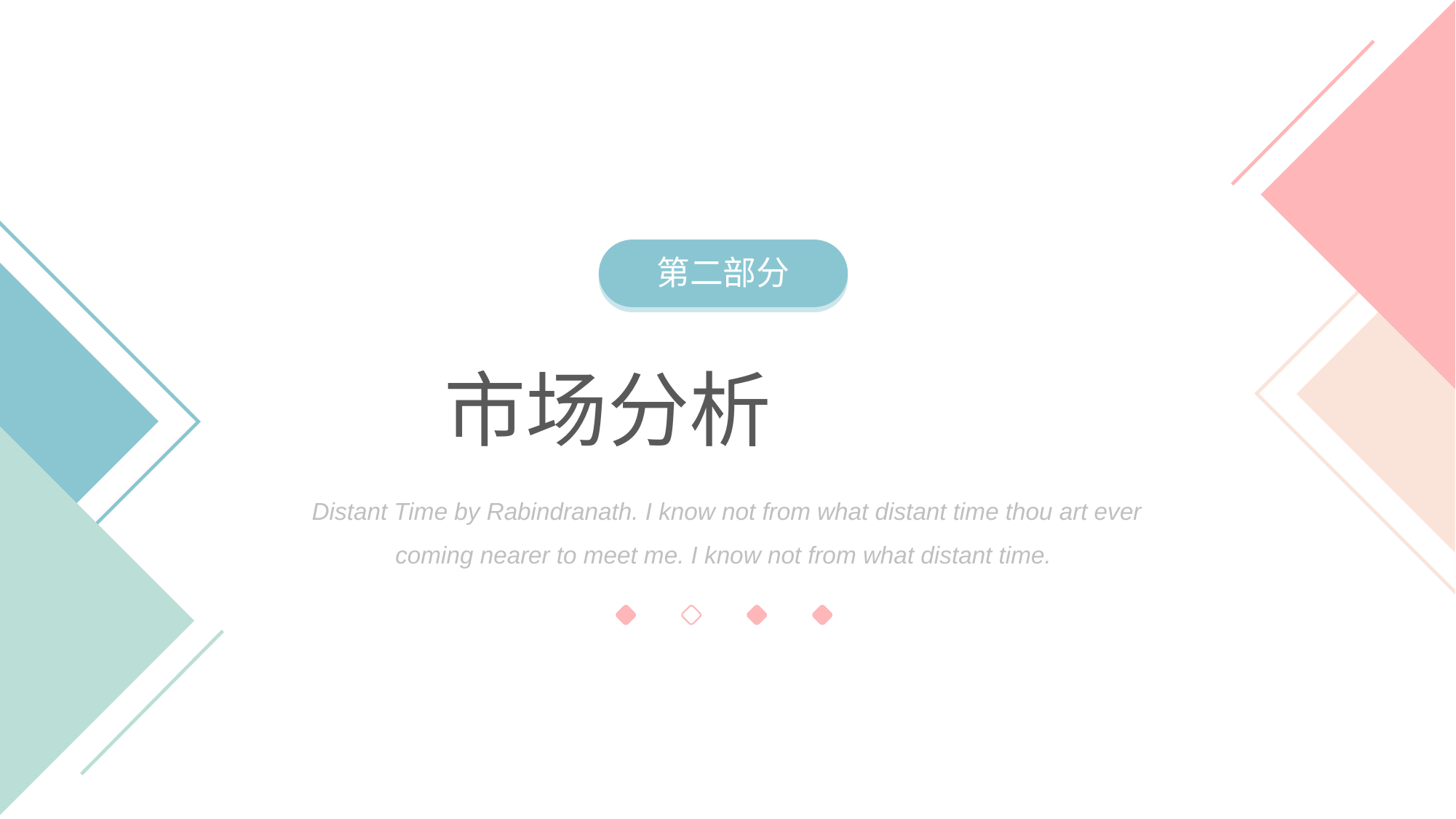

第二部分

市场分析
Distant Time by Rabindranath. I know not from what distant time thou art ever coming nearer to meet me. I know not from what distant time.